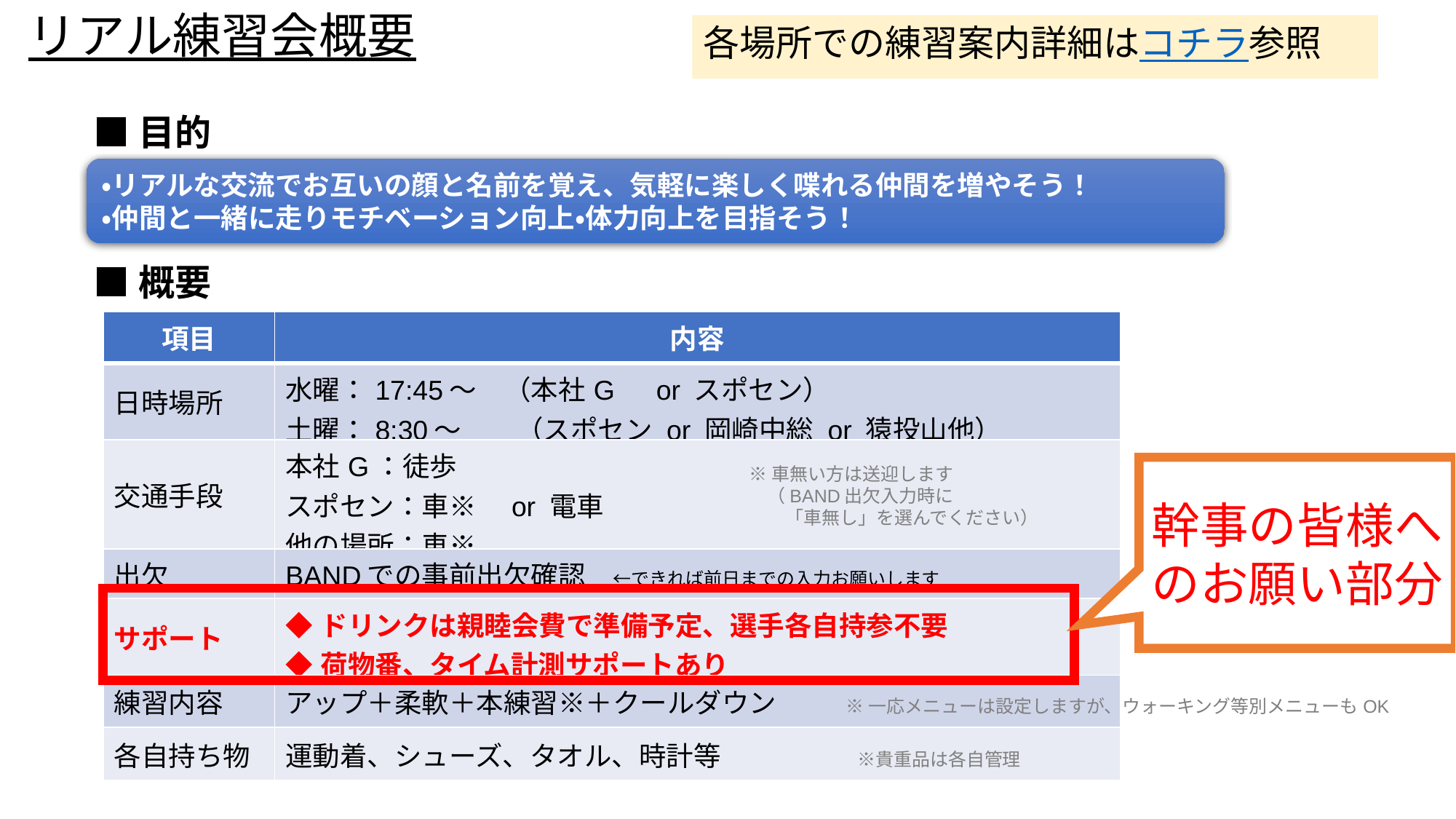

リアル練習会概要
W
各場所での練習案内詳細はコチラ参照
１分
■目的
・リアルな交流でお互いの顔と名前を覚え、気軽に楽しく喋れる仲間を増やそう！
・仲間と一緒に走りモチベーション向上・体力向上を目指そう！
一体感　★★★☆☆
交流　　★★★☆☆
充実感　★★★★☆
レベル　★★☆☆☆
■概要
| 項目 | 内容 |
| --- | --- |
| 日時場所 | 水曜：17:45～　（本社G　or スポセン） 土曜：8:30～　　（スポセン or 岡崎中総 or 猿投山他） |
| 交通手段 | 本社G：徒歩 スポセン：車※　or 電車 他の場所：車※ |
| 出欠 | BANDでの事前出欠確認　←できれば前日までの入力お願いします |
| サポート | ◆ドリンクは親睦会費で準備予定、選手各自持参不要 ◆荷物番、タイム計測サポートあり |
| 練習内容 | アップ＋柔軟＋本練習※＋クールダウン |
| 各自持ち物 | 運動着、シューズ、タオル、時計等　　　　　※貴重品は各自管理 |
※車無い方は送迎します
　（BAND出欠入力時に
　　「車無し」を選んでください）
幹事の皆様へのお願い部分
※実際の写真が無くイメージです

※一応メニューは設定しますが、ウォーキング等別メニューもOK